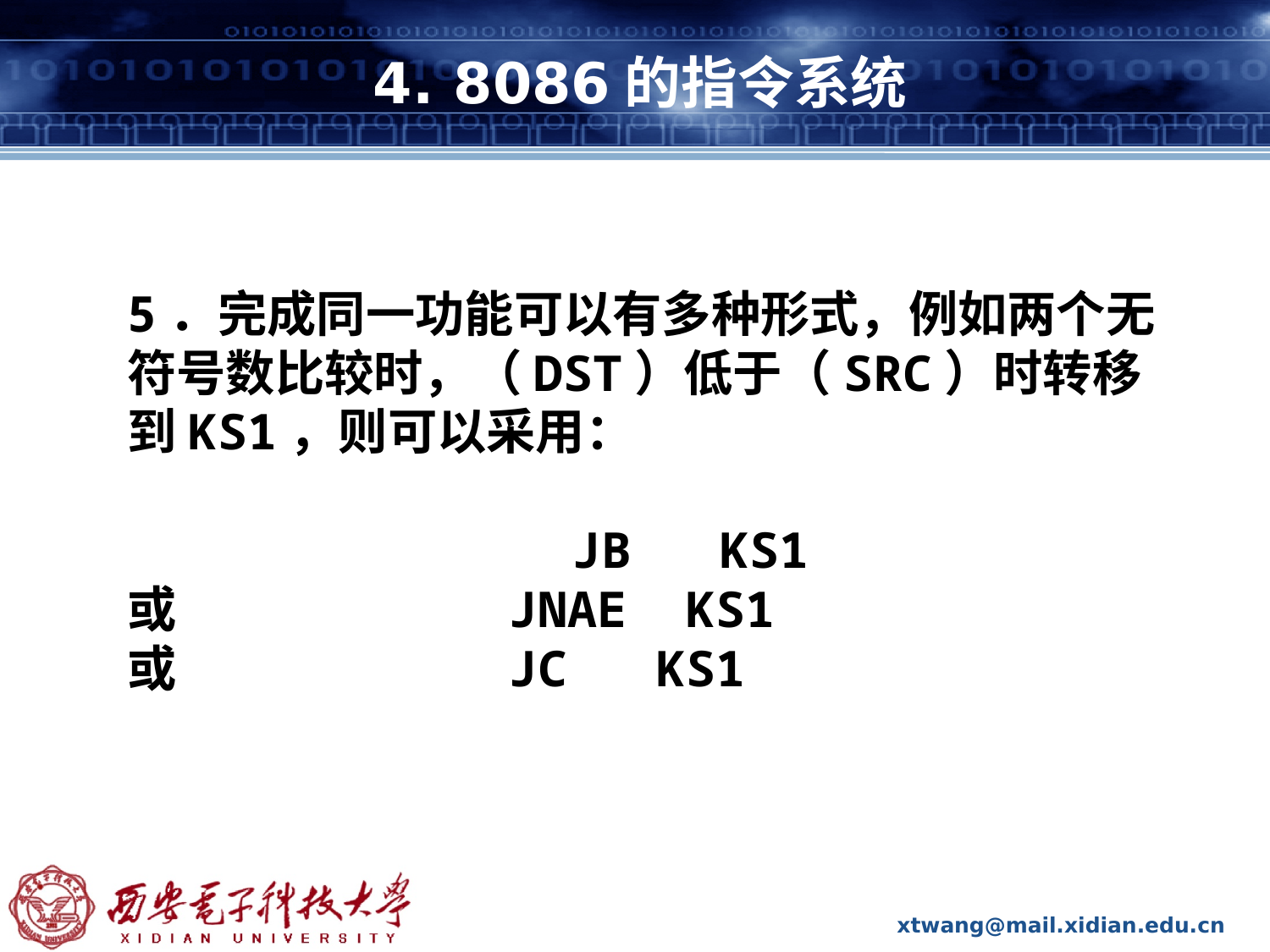

# 4. 8086的指令系统
5．完成同一功能可以有多种形式，例如两个无符号数比较时，（DST）低于（SRC）时转移到KS1，则可以采用：

               JB   KS1
或			JNAE  KS1
或			JC   KS1